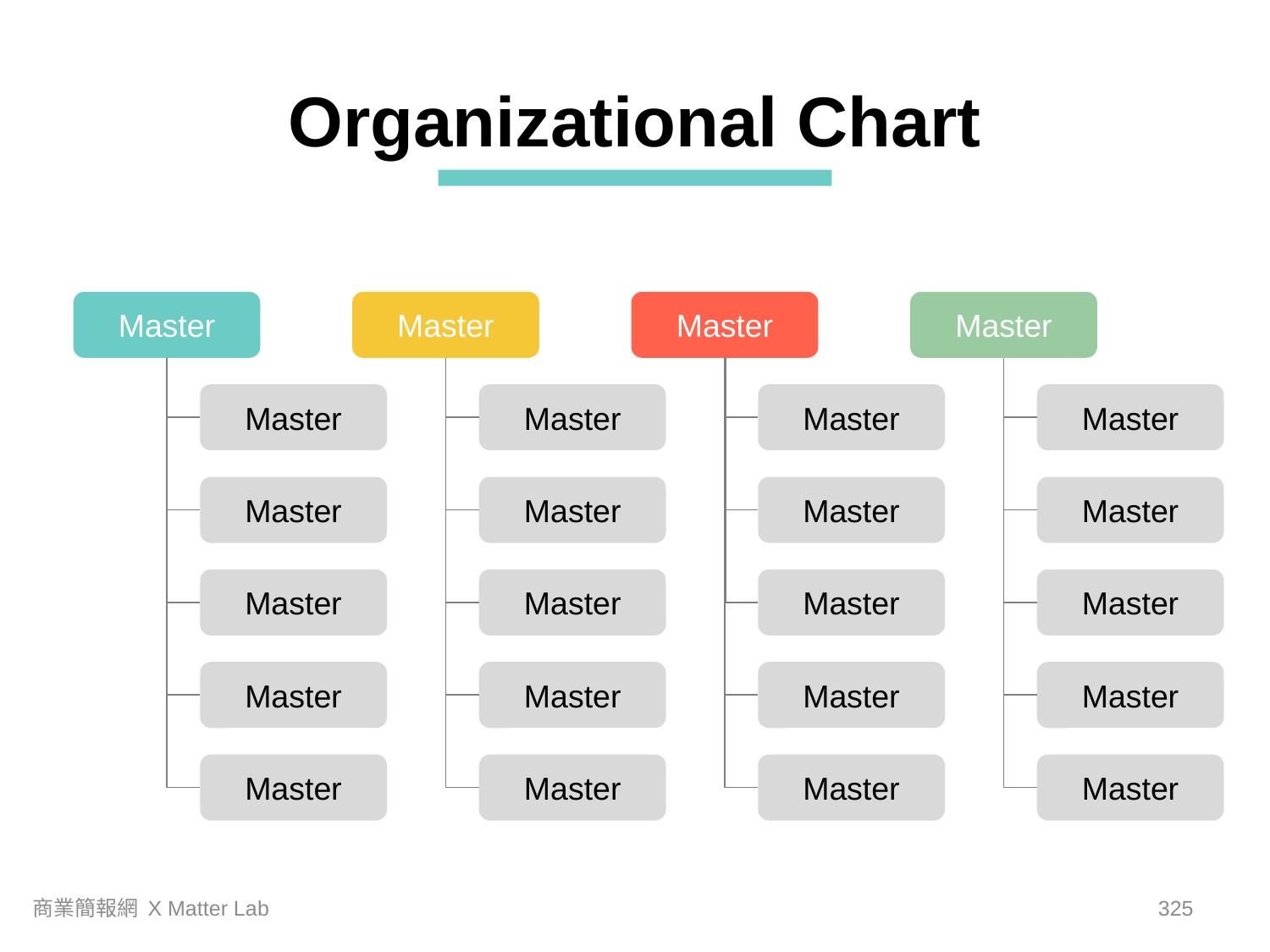

Organizational Chart

Master
Master
Master
Master
Master
Master
Master
Master
Master
Master
Master
Master
Master
Master
Master
Master
Master
Master
Master
Master
Master
Master
Master
Master
商業簡報網 X Matter Lab
325